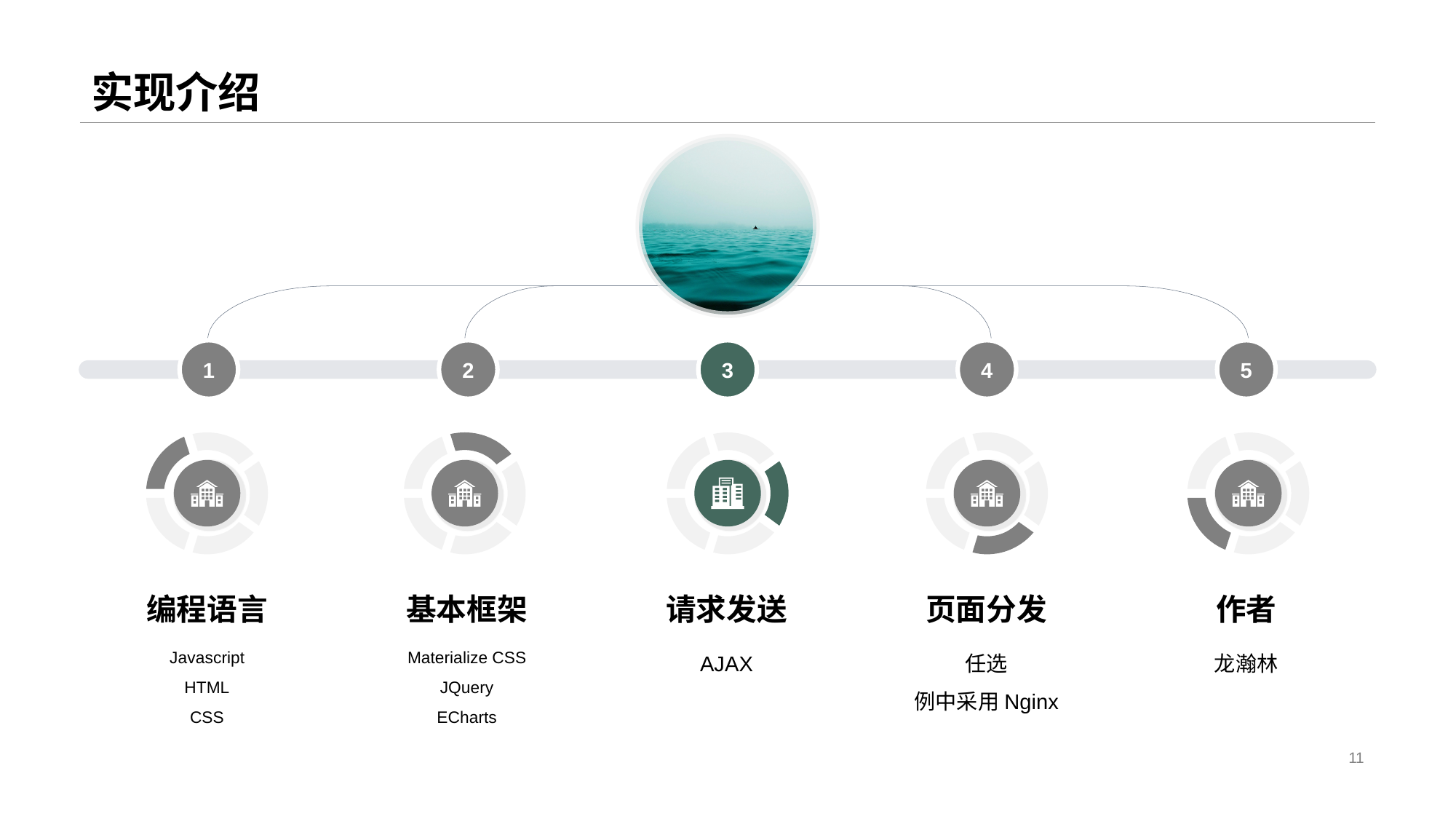

# 实现介绍

1
2
3
4
5

编程语言
Javascript
HTML
CSS
基本框架
Materialize CSS
JQuery
ECharts
请求发送
AJAX
页面分发
任选
例中采用Nginx
作者
龙瀚林
11